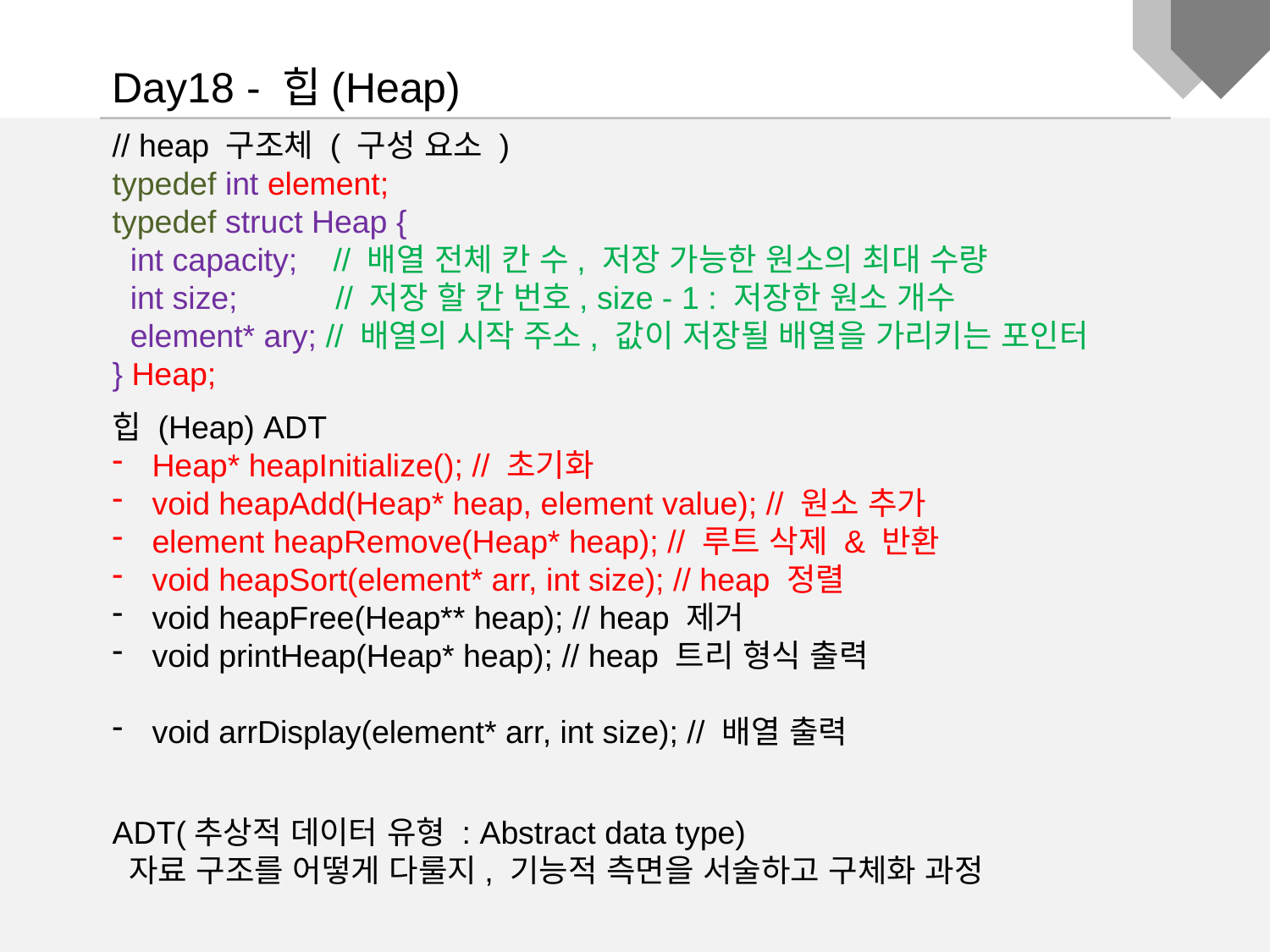

Day18 - 힙(Heap)
// heap 구조체 ( 구성 요소 )
typedef int element;
typedef struct Heap {
  int capacity;    // 배열 전체 칸 수, 저장 가능한 원소의 최대 수량
  int size;           // 저장 할 칸 번호, size - 1 : 저장한 원소 개수
  element* ary; // 배열의 시작 주소, 값이 저장될 배열을 가리키는 포인터
} Heap;
힙 (Heap) ADT
Heap* heapInitialize(); // 초기화
void heapAdd(Heap* heap, element value); // 원소 추가
element heapRemove(Heap* heap); // 루트 삭제 & 반환
void heapSort(element* arr, int size); // heap 정렬
void heapFree(Heap** heap); // heap 제거
void printHeap(Heap* heap); // heap 트리 형식 출력

void arrDisplay(element* arr, int size); // 배열 출력
ADT(추상적 데이터 유형 : Abstract data type)
 자료 구조를 어떻게 다룰지, 기능적 측면을 서술하고 구체화 과정